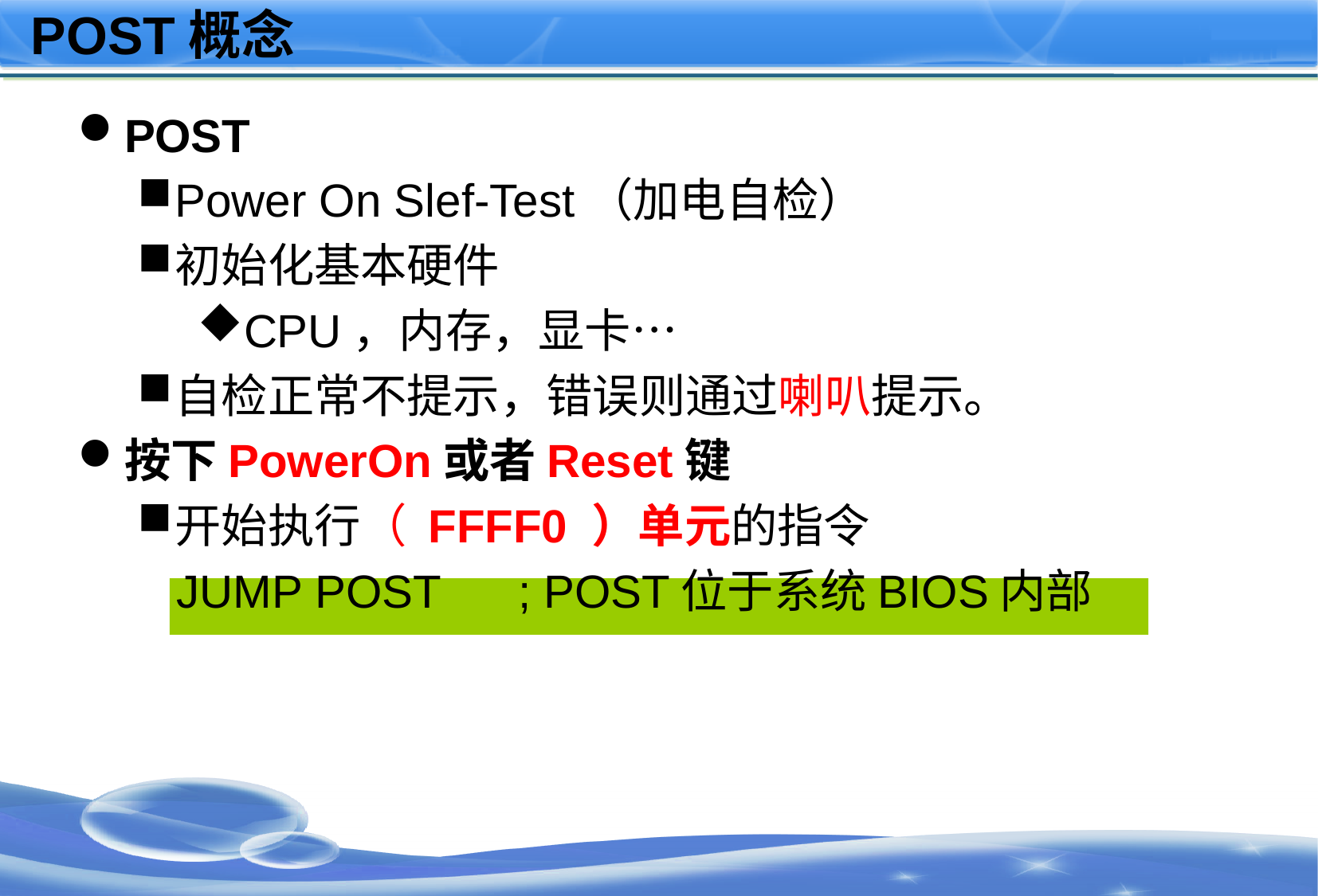

# POST概念
POST
Power On Slef-Test（加电自检）
初始化基本硬件
CPU，内存，显卡…
自检正常不提示，错误则通过喇叭提示。
按下PowerOn或者Reset键
开始执行（ FFFF0 ）单元的指令
   JUMP POST      ; POST位于系统BIOS内部